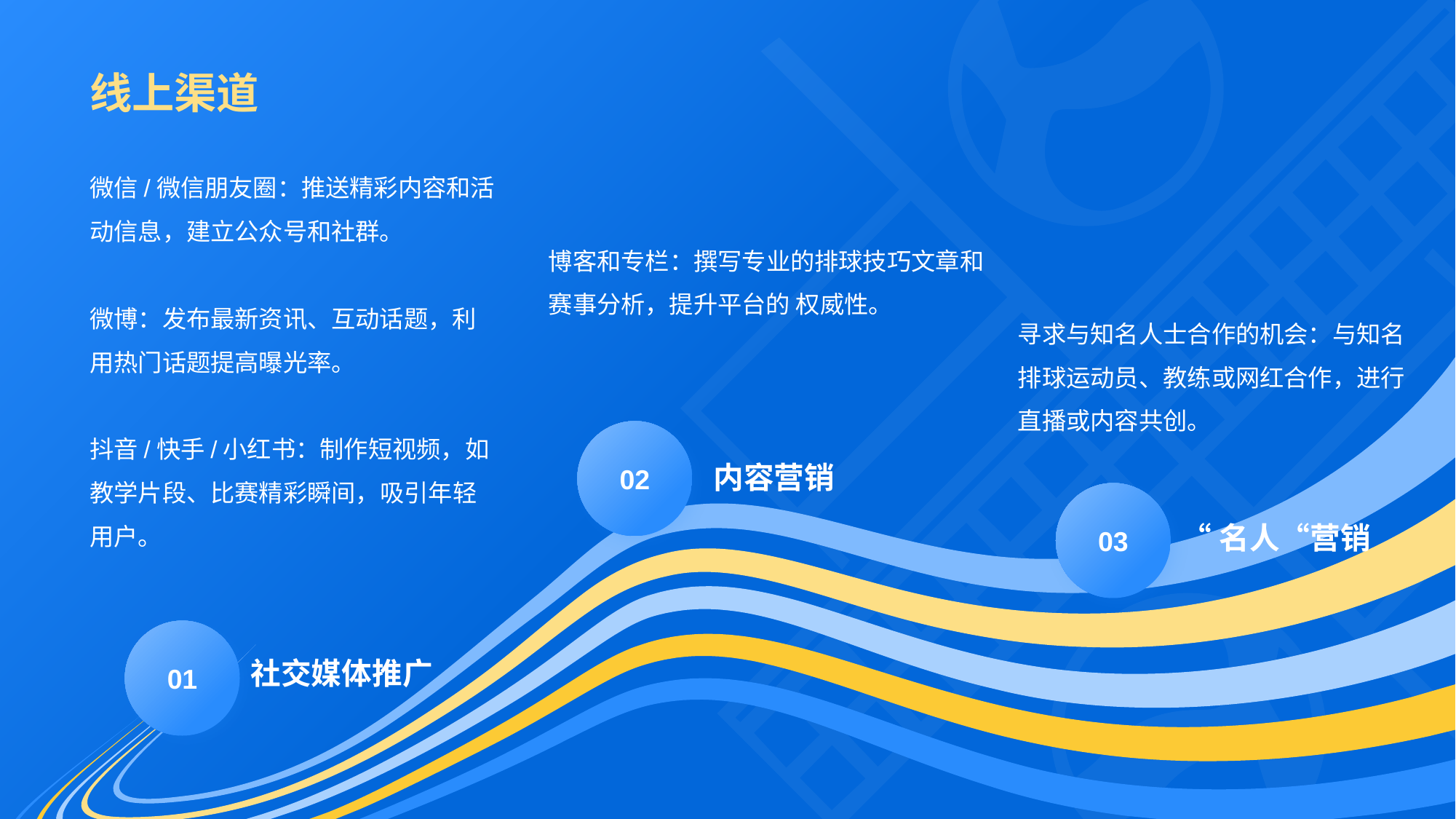

# 线上渠道
微信/微信朋友圈：推送精彩内容和活动信息，建立公众号和社群。

微博：发布最新资讯、互动话题，利用热门话题提高曝光率。

抖音/快手/小红书：制作短视频，如教学片段、比赛精彩瞬间，吸引年轻用户。
01
社交媒体推广
博客和专栏：撰写专业的排球技巧文章和赛事分析，提升平台的 权威性。
02
内容营销
寻求与知名人士合作的机会：与知名排球运动员、教练或网红合作，进行直播或内容共创。
03
“名人“营销